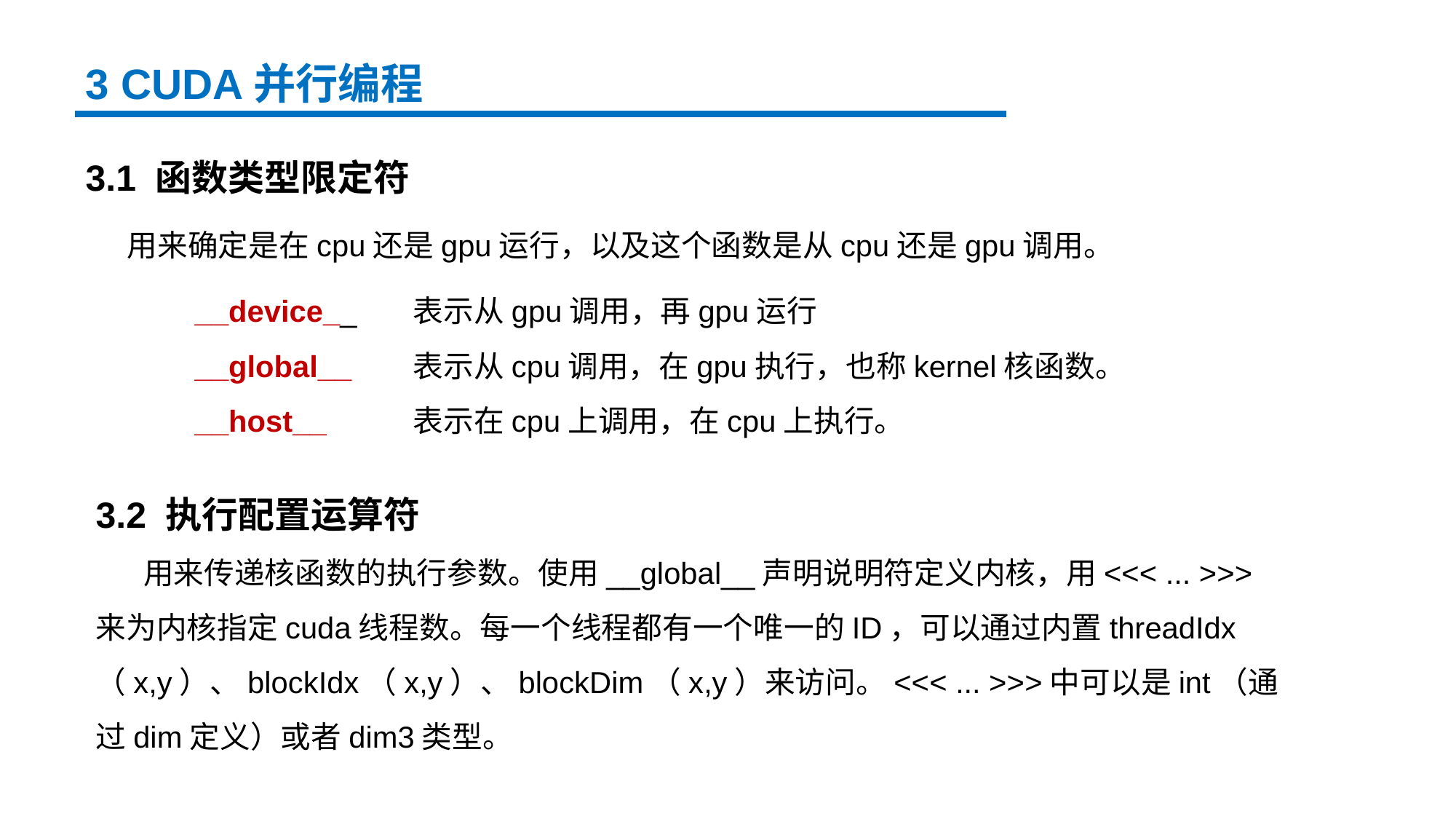

3 CUDA并行编程
3.1 函数类型限定符
    用来确定是在cpu还是gpu运行，以及这个函数是从cpu还是gpu调用。
	__device__	表示从gpu调用，再gpu运行
	__global__	表示从cpu调用，在gpu执行，也称kernel核函数。
	__host__	表示在cpu上调用，在cpu上执行。

3.2 执行配置运算符
      用来传递核函数的执行参数。使用__global__声明说明符定义内核，用<<< ... >>>来为内核指定cuda线程数。每一个线程都有一个唯一的ID，可以通过内置threadIdx（x,y）、blockIdx（x,y）、blockDim（x,y）来访问。<<< ... >>>中可以是int（通过dim定义）或者dim3类型。